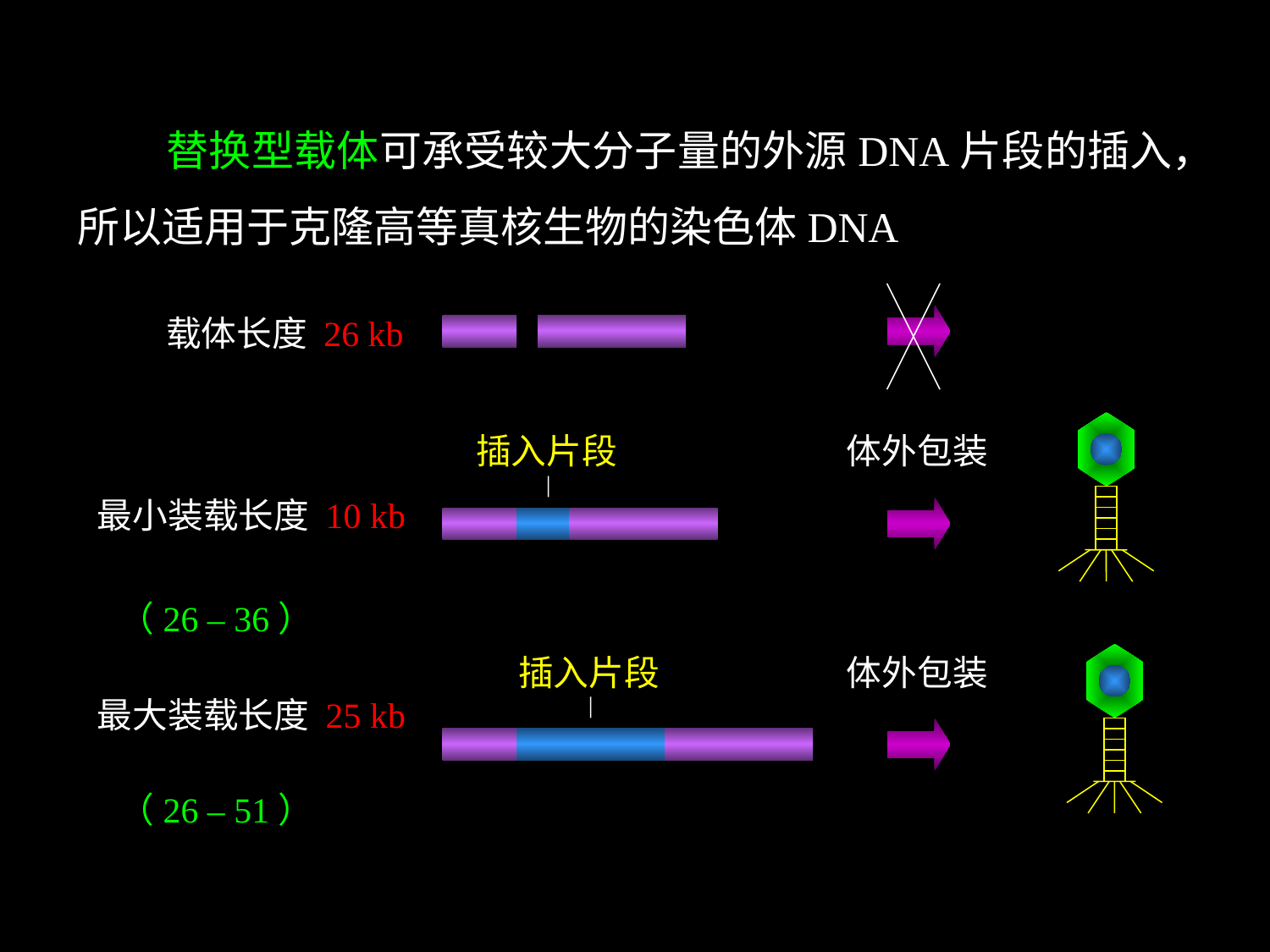

替换型载体可承受较大分子量的外源DNA片段的插入，所以适用于克隆高等真核生物的染色体DNA
载体长度 26 kb

插入片段
体外包装

（26 – 36）
插入片段
体外包装

（26 – 51）
最小装载长度 10 kb
最大装载长度 25 kb